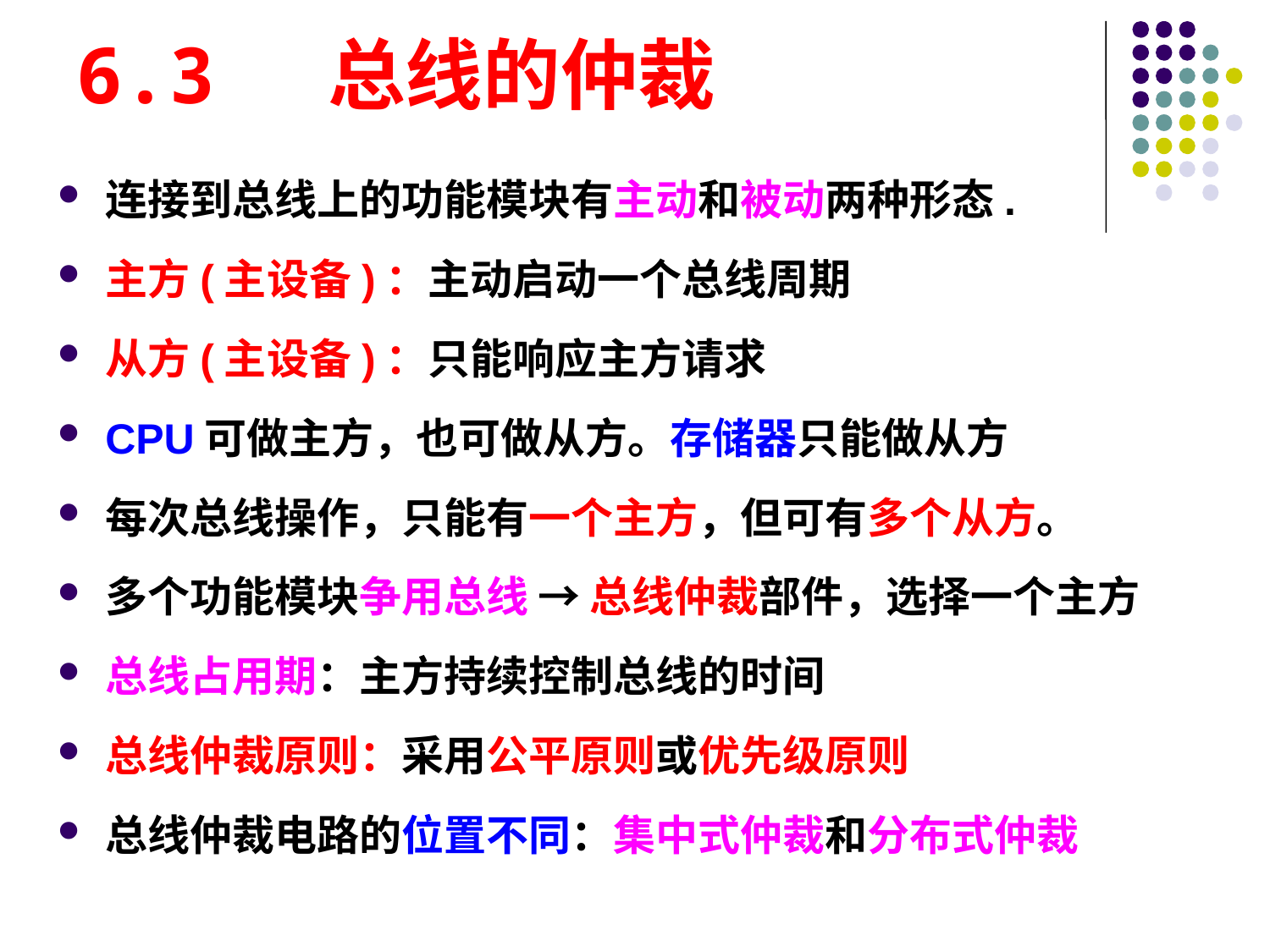

# 6.3  总线的仲裁
连接到总线上的功能模块有主动和被动两种形态.
主方(主设备)：主动启动一个总线周期
从方(主设备)：只能响应主方请求
CPU可做主方，也可做从方。存储器只能做从方
每次总线操作，只能有一个主方，但可有多个从方。
多个功能模块争用总线 → 总线仲裁部件，选择一个主方
总线占用期：主方持续控制总线的时间
总线仲裁原则：采用公平原则或优先级原则
总线仲裁电路的位置不同：集中式仲裁和分布式仲裁
21